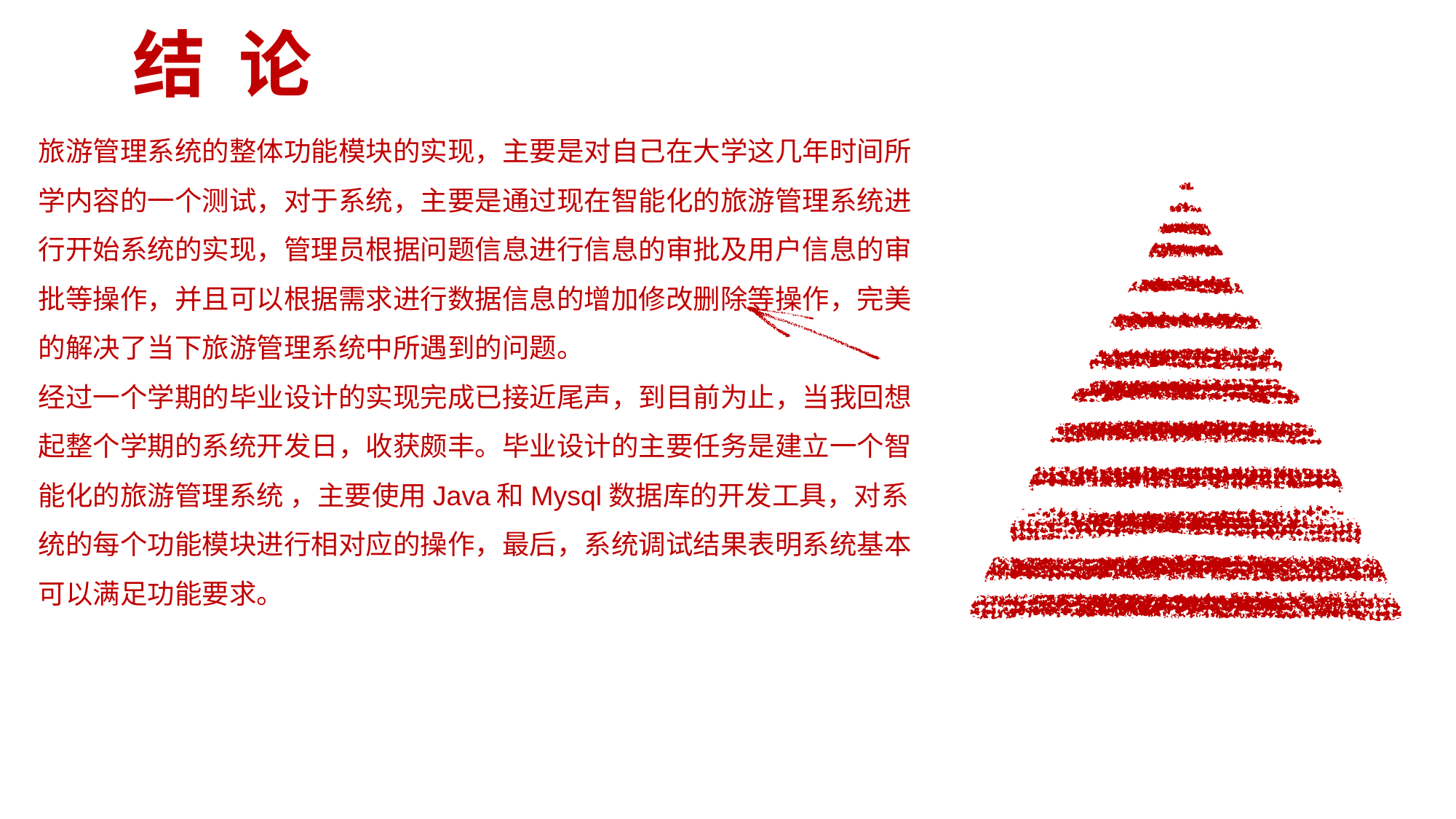

结  论
旅游管理系统的整体功能模块的实现，主要是对自己在大学这几年时间所学内容的一个测试，对于系统，主要是通过现在智能化的旅游管理系统进行开始系统的实现，管理员根据问题信息进行信息的审批及用户信息的审批等操作，并且可以根据需求进行数据信息的增加修改删除等操作，完美的解决了当下旅游管理系统中所遇到的问题。
经过一个学期的毕业设计的实现完成已接近尾声，到目前为止，当我回想起整个学期的系统开发日，收获颇丰。毕业设计的主要任务是建立一个智能化的旅游管理系统 ，主要使用Java和Mysql数据库的开发工具，对系统的每个功能模块进行相对应的操作，最后，系统调试结果表明系统基本可以满足功能要求。